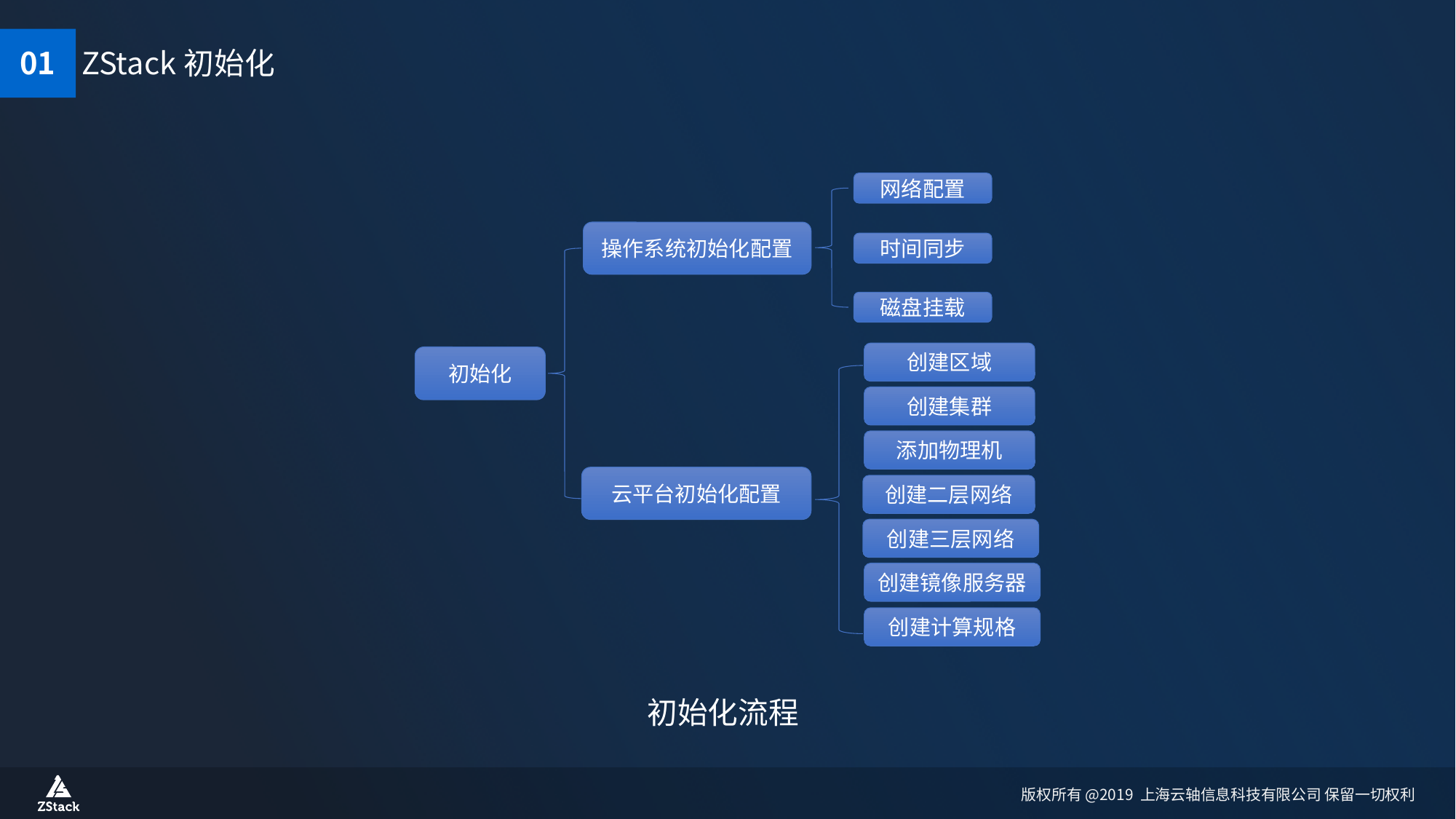

01
ZStack初始化
网络配置

操作系统初始化配置
时间同步

磁盘挂载
创建区域
初始化

创建集群
添加物理机
云平台初始化配置
创建二层网络
创建三层网络
创建镜像服务器
创建计算规格
初始化流程